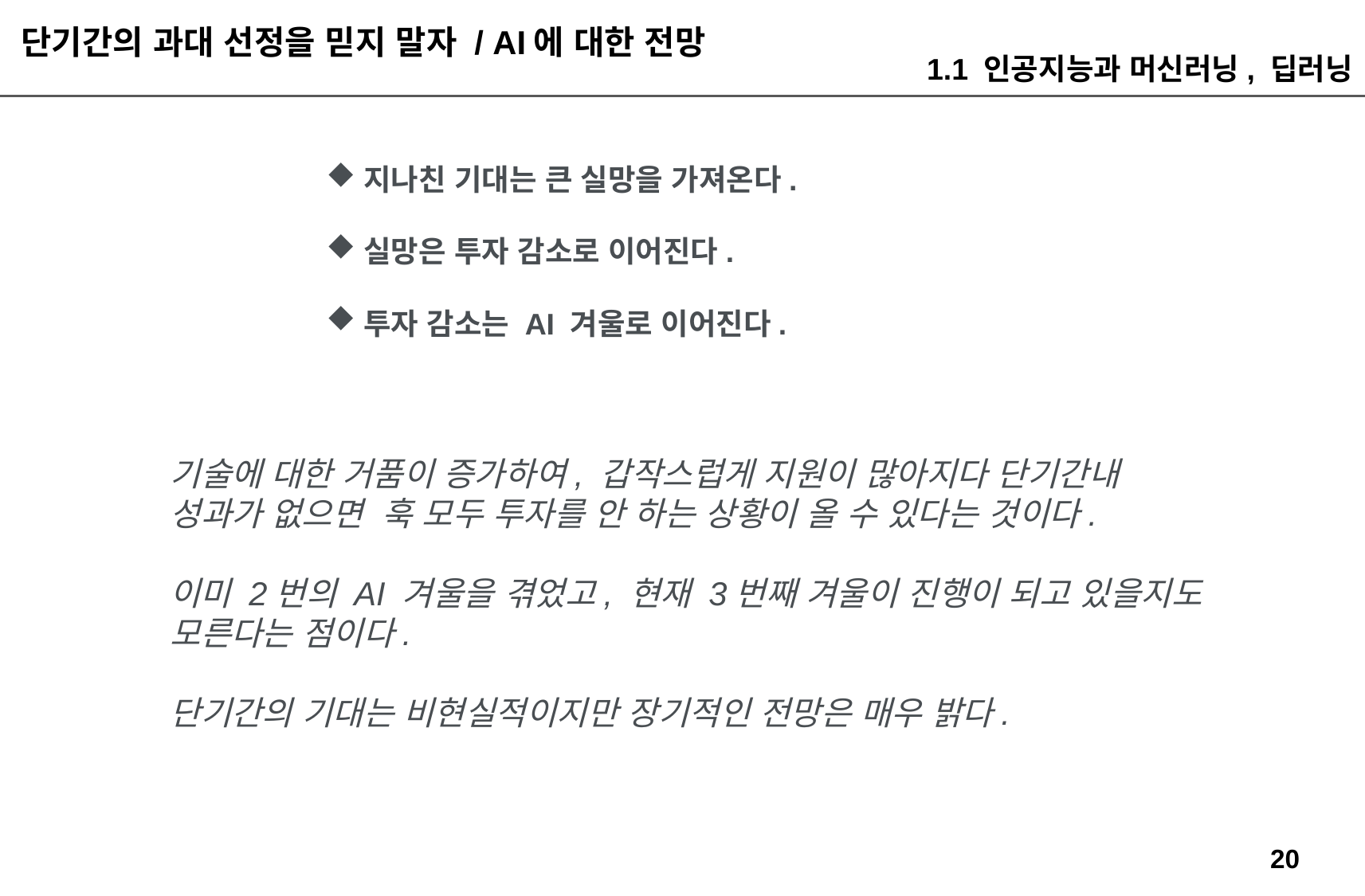

단기간의 과대 선정을 믿지 말자 / AI에 대한 전망
1.1 인공지능과 머신러닝, 딥러닝
지나친 기대는 큰 실망을 가져온다.

실망은 투자 감소로 이어진다.

투자 감소는 AI 겨울로 이어진다.
기술에 대한 거품이 증가하여, 갑작스럽게 지원이 많아지다 단기간내 성과가 없으면  훅 모두 투자를 안 하는 상황이 올 수 있다는 것이다.

이미 2번의 AI 겨울을 겪었고, 현재 3번째 겨울이 진행이 되고 있을지도 모른다는 점이다.

단기간의 기대는 비현실적이지만 장기적인 전망은 매우 밝다.